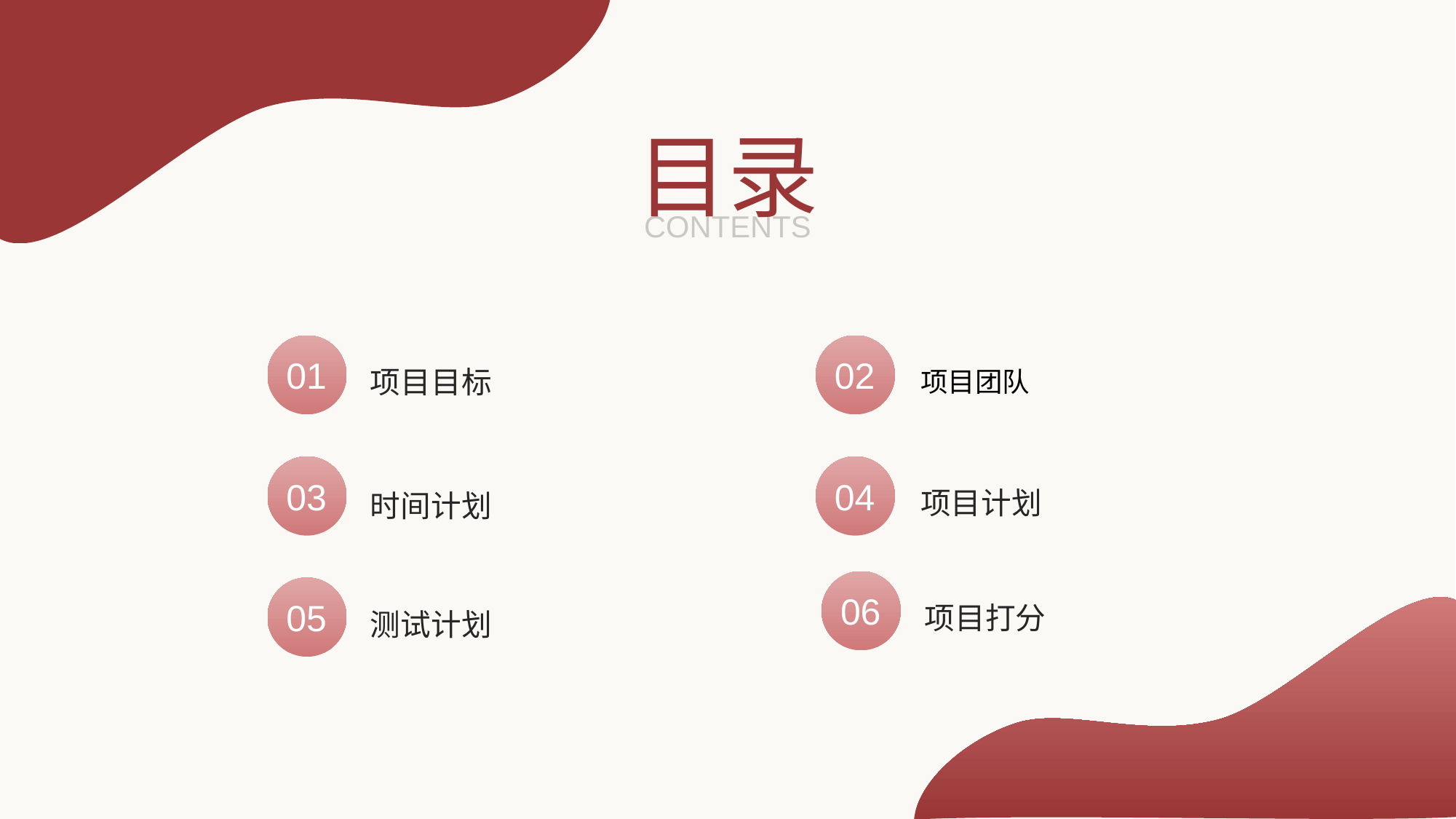

目录
CONTENTS

01
02
项目目标
项目团队

03
04
项目计划
时间计划

06
05
项目打分
测试计划